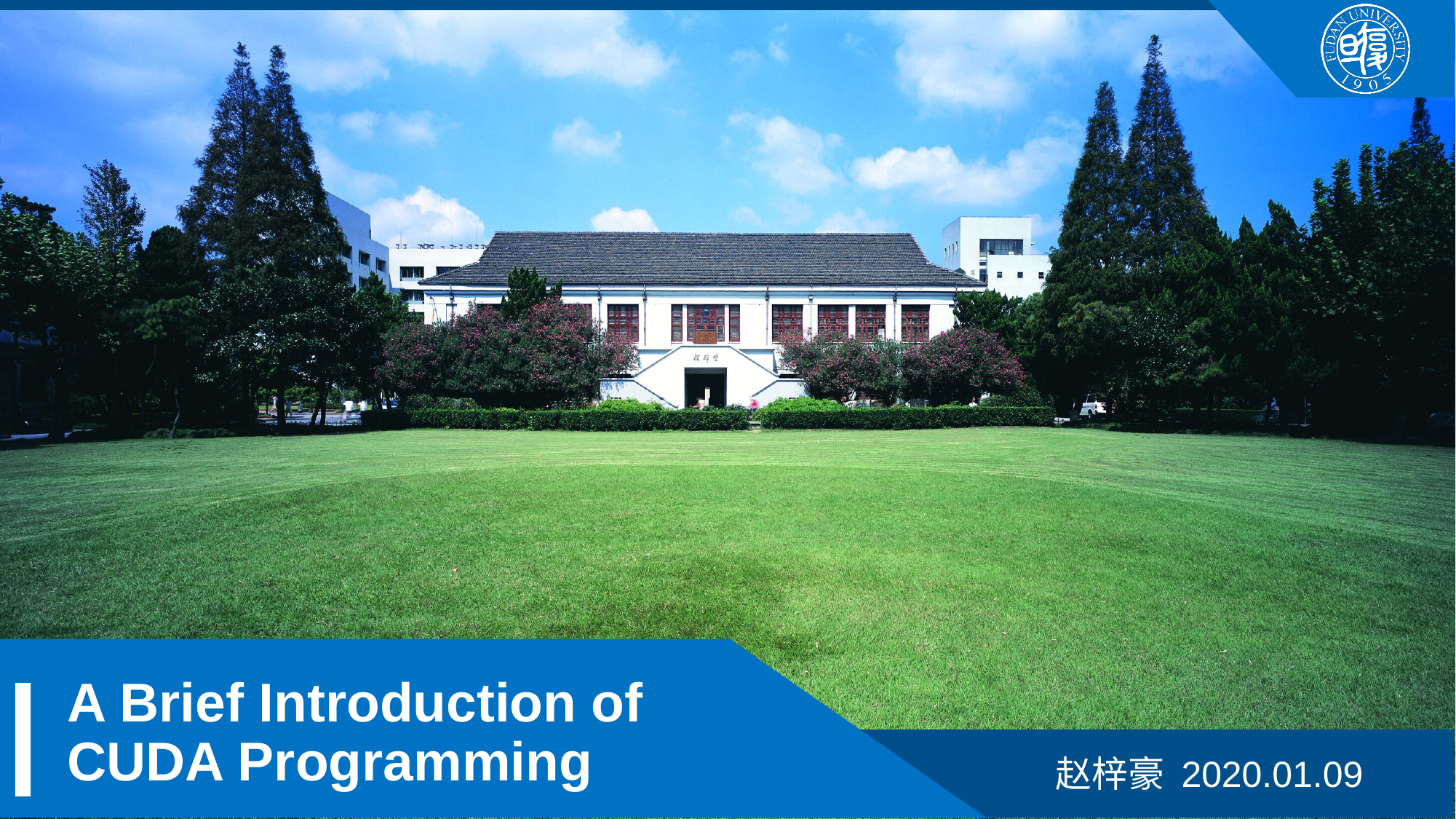

A Brief Introduction of CUDA Programming
赵梓豪 2020.01.09